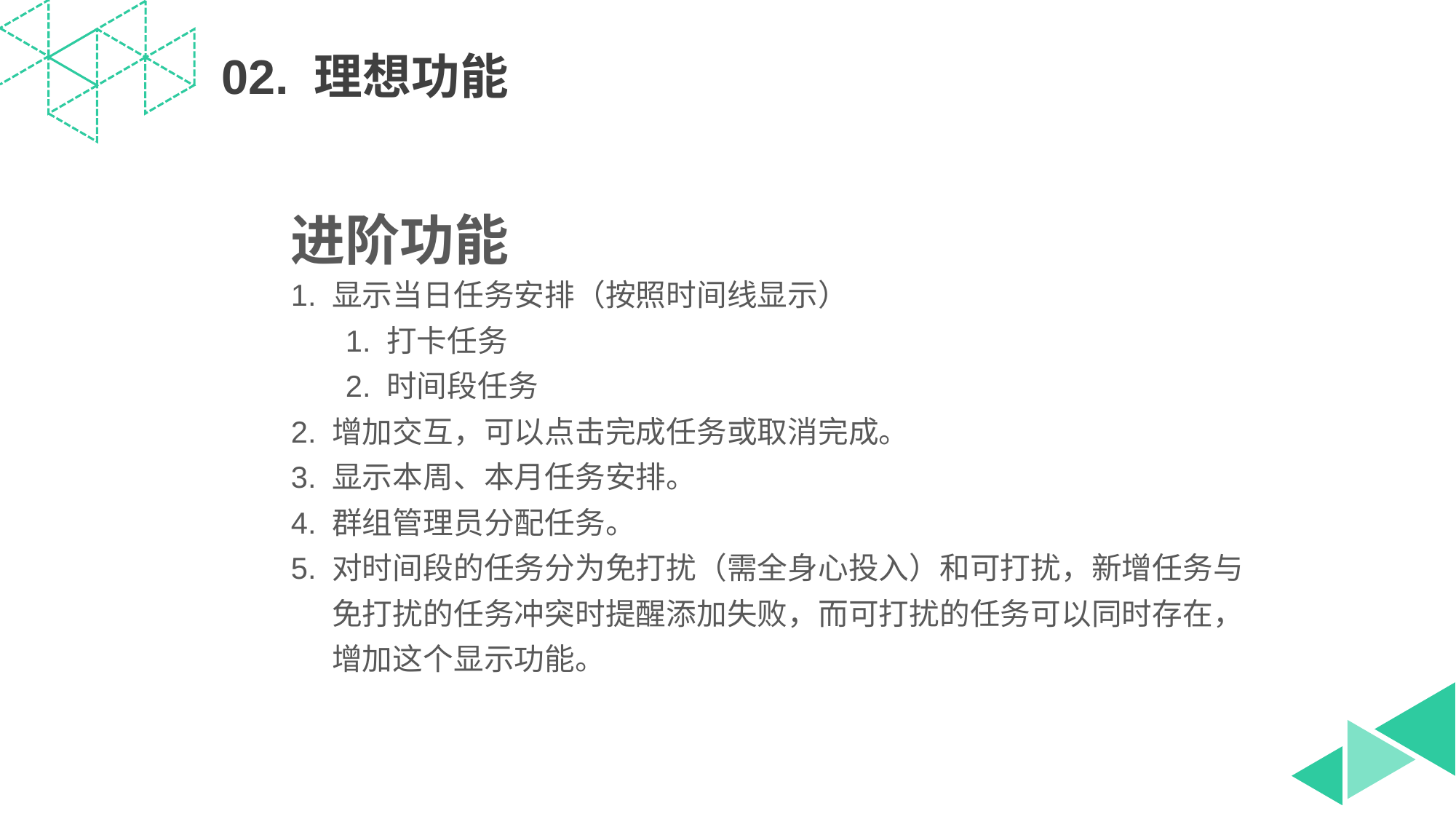

02. 理想功能

进阶功能
显示当日任务安排（按照时间线显示）
打卡任务
时间段任务
增加交互，可以点击完成任务或取消完成。
显示本周、本月任务安排。
群组管理员分配任务。
对时间段的任务分为免打扰（需全身心投入）和可打扰，新增任务与免打扰的任务冲突时提醒添加失败，而可打扰的任务可以同时存在，增加这个显示功能。